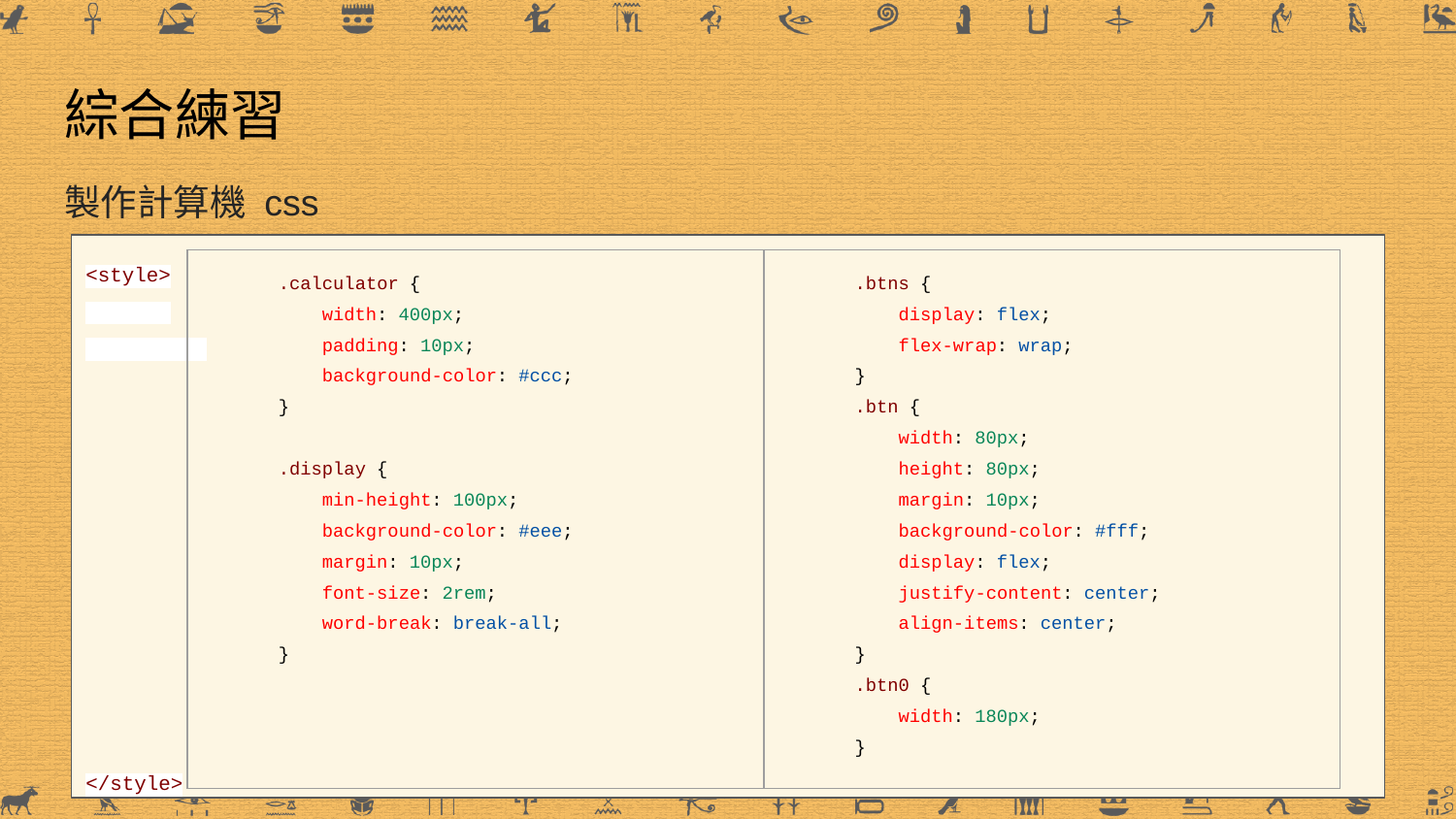

# 綜合練習
製作計算機 css
<style>

</style>
| .calculator { width: 400px; padding: 10px; background-color: #ccc; } .display { min-height: 100px; background-color: #eee; margin: 10px; font-size: 2rem; word-break: break-all; } | .btns { display: flex; flex-wrap: wrap; } .btn { width: 80px; height: 80px; margin: 10px; background-color: #fff; display: flex; justify-content: center; align-items: center; } .btn0 { width: 180px; } |
| --- | --- |